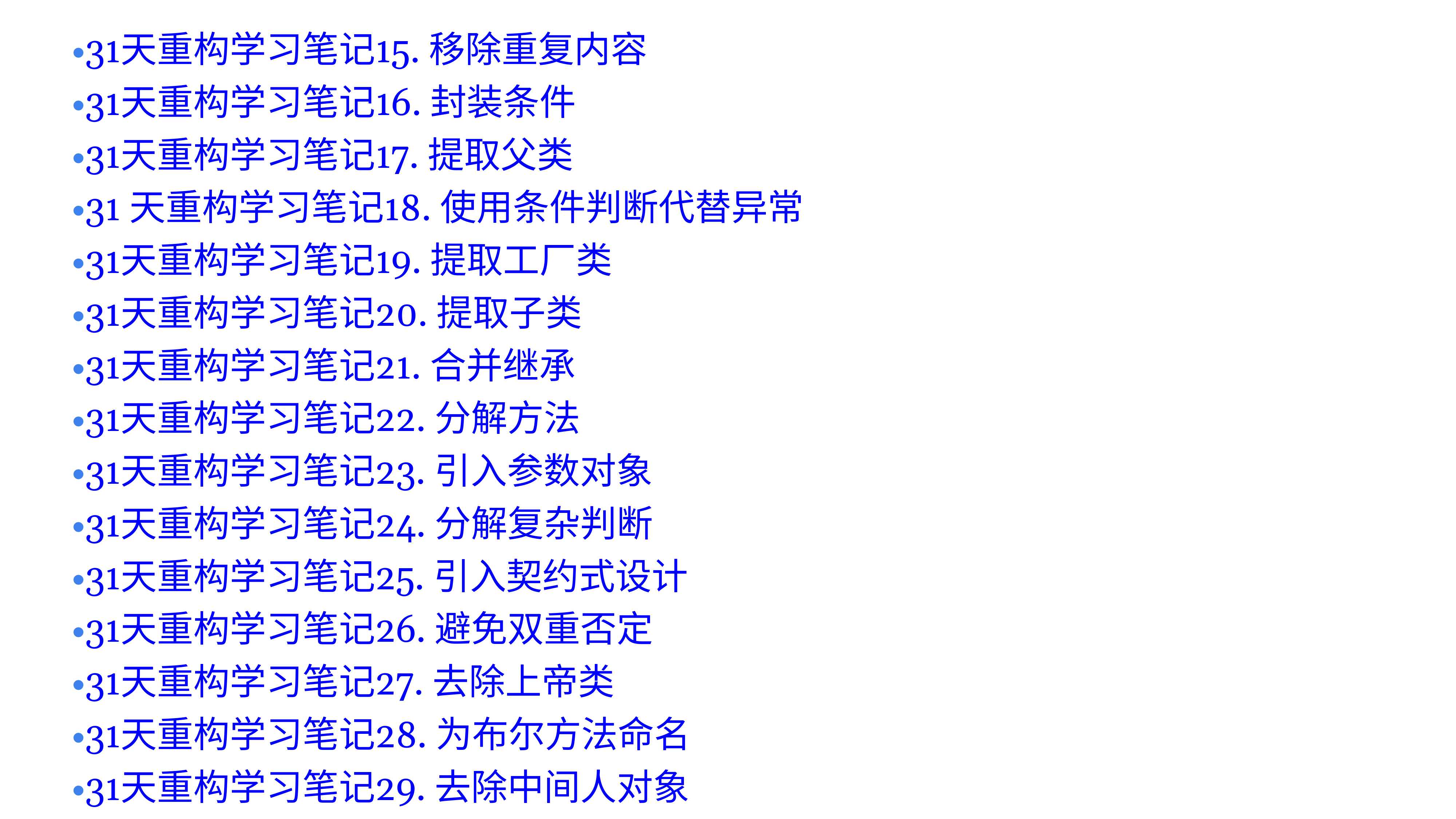

31天重构学习笔记15. 移除重复内容
31天重构学习笔记16. 封装条件
31天重构学习笔记17. 提取父类
31 天重构学习笔记18. 使用条件判断代替异常
31天重构学习笔记19. 提取工厂类
31天重构学习笔记20. 提取子类
31天重构学习笔记21. 合并继承
31天重构学习笔记22. 分解方法
31天重构学习笔记23. 引入参数对象
31天重构学习笔记24. 分解复杂判断
31天重构学习笔记25. 引入契约式设计
31天重构学习笔记26. 避免双重否定
31天重构学习笔记27. 去除上帝类
31天重构学习笔记28. 为布尔方法命名
31天重构学习笔记29. 去除中间人对象
31天重构学习笔记30. 尽快返回
31天重构学习笔记31. 使用多态代替条件判断